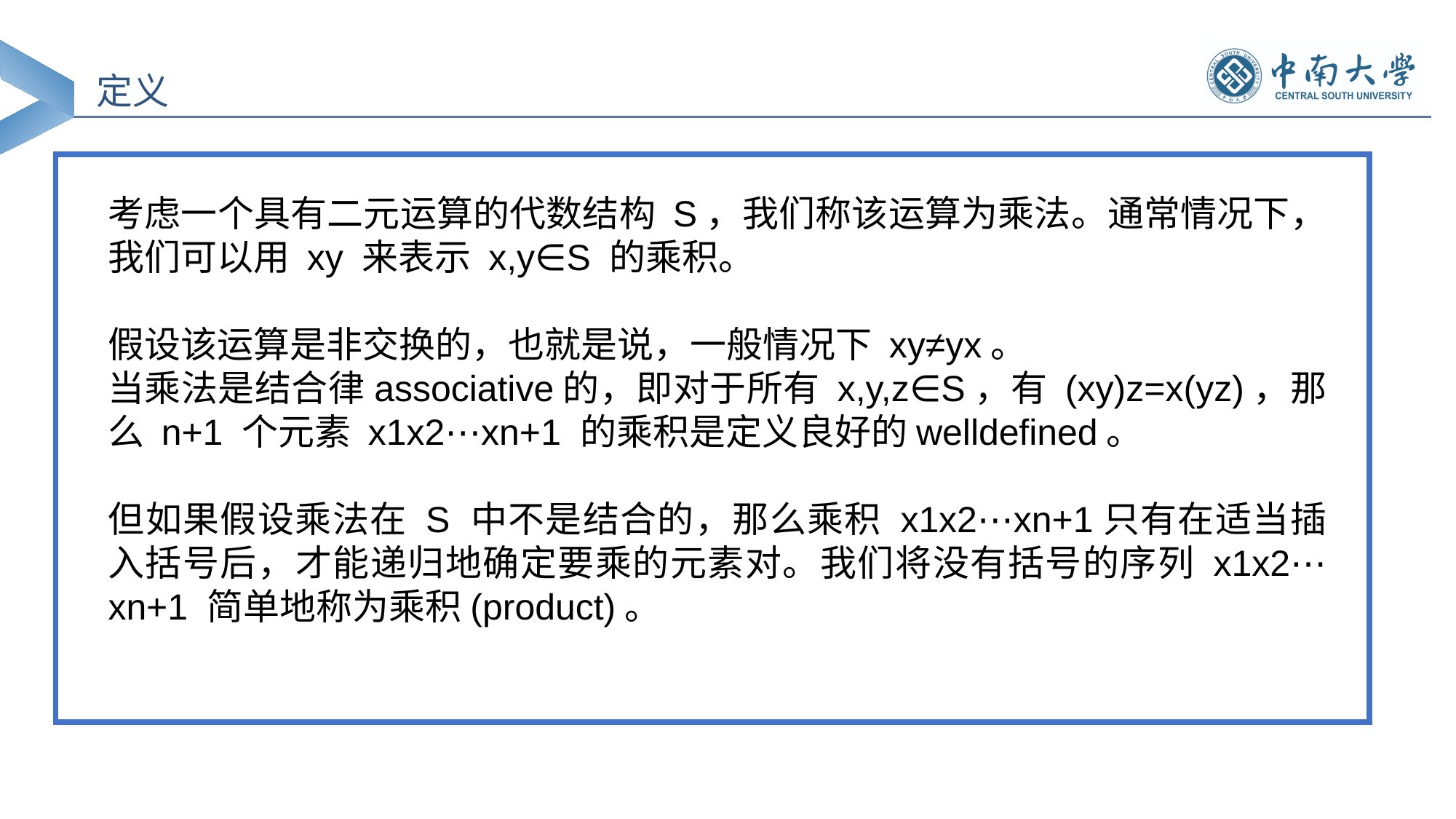

定义

考虑一个具有二元运算的代数结构 S，我们称该运算为乘法。通常情况下，我们可以用 xy 来表示 x,y∈S 的乘积。

假设该运算是非交换的，也就是说，一般情况下 xy≠yx。
当乘法是结合律associative的，即对于所有 x,y,z∈S，有 (xy)z=x(yz)，那么 n+1 个元素 x1x2⋯xn+1 的乘积是定义良好的welldefined。

但如果假设乘法在 S 中不是结合的，那么乘积 x1x2⋯xn+1只有在适当插入括号后，才能递归地确定要乘的元素对。我们将没有括号的序列 x1x2⋯xn+1 简单地称为乘积(product)。